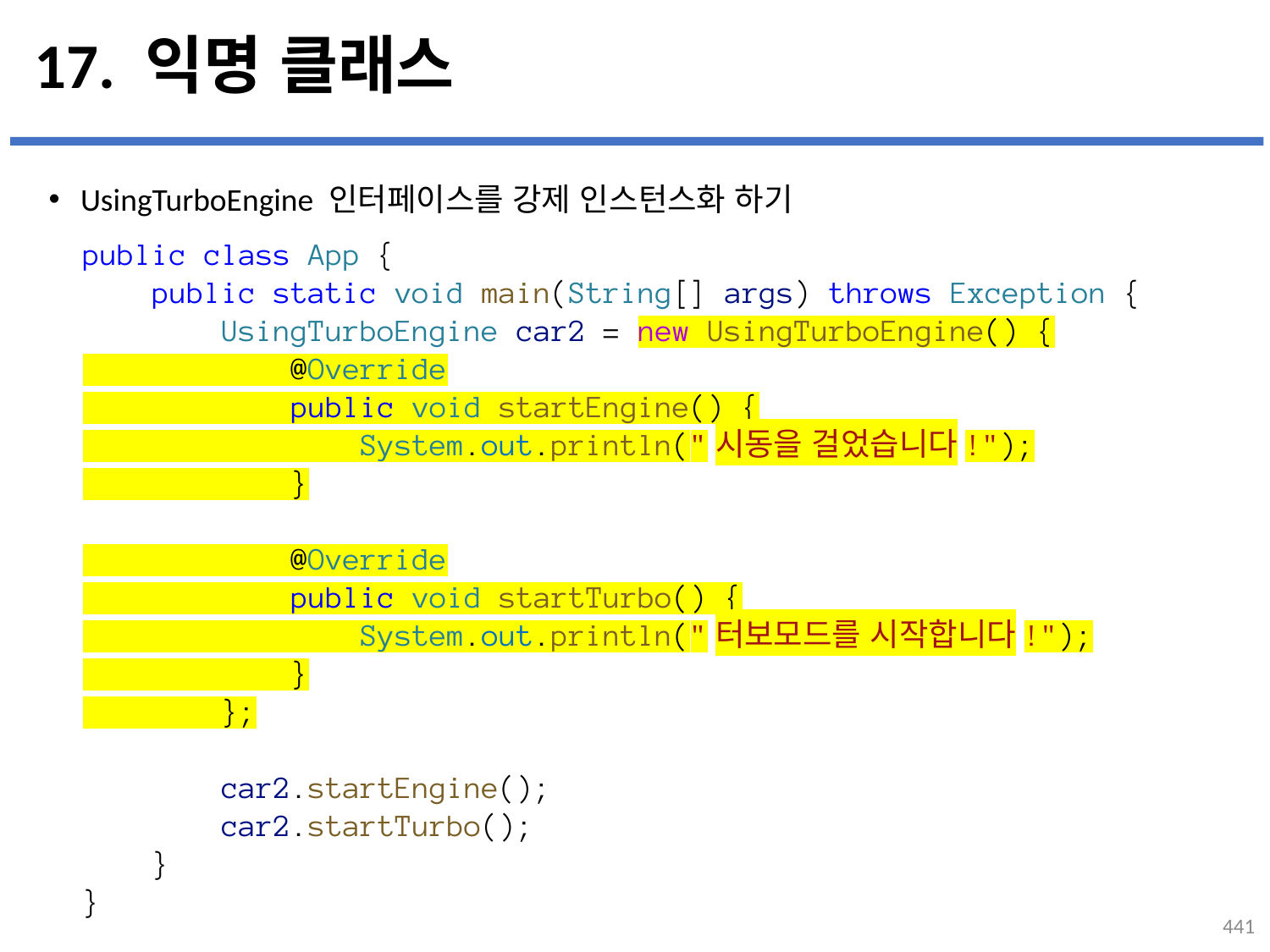

# 17. 익명 클래스
UsingTurboEngine 인터페이스를 강제 인스턴스화 하기
...

설명
public class App {
    public static void main(String[] args) throws Exception {
        UsingTurboEngine car2 = new UsingTurboEngine() {
            @Override
            public void startEngine() {
                System.out.println("시동을 걸었습니다!");
            }
            @Override
            public void startTurbo() {
                System.out.println("터보모드를 시작합니다!");
            }
        };
        car2.startEngine();
        car2.startTurbo();
    }
}
441